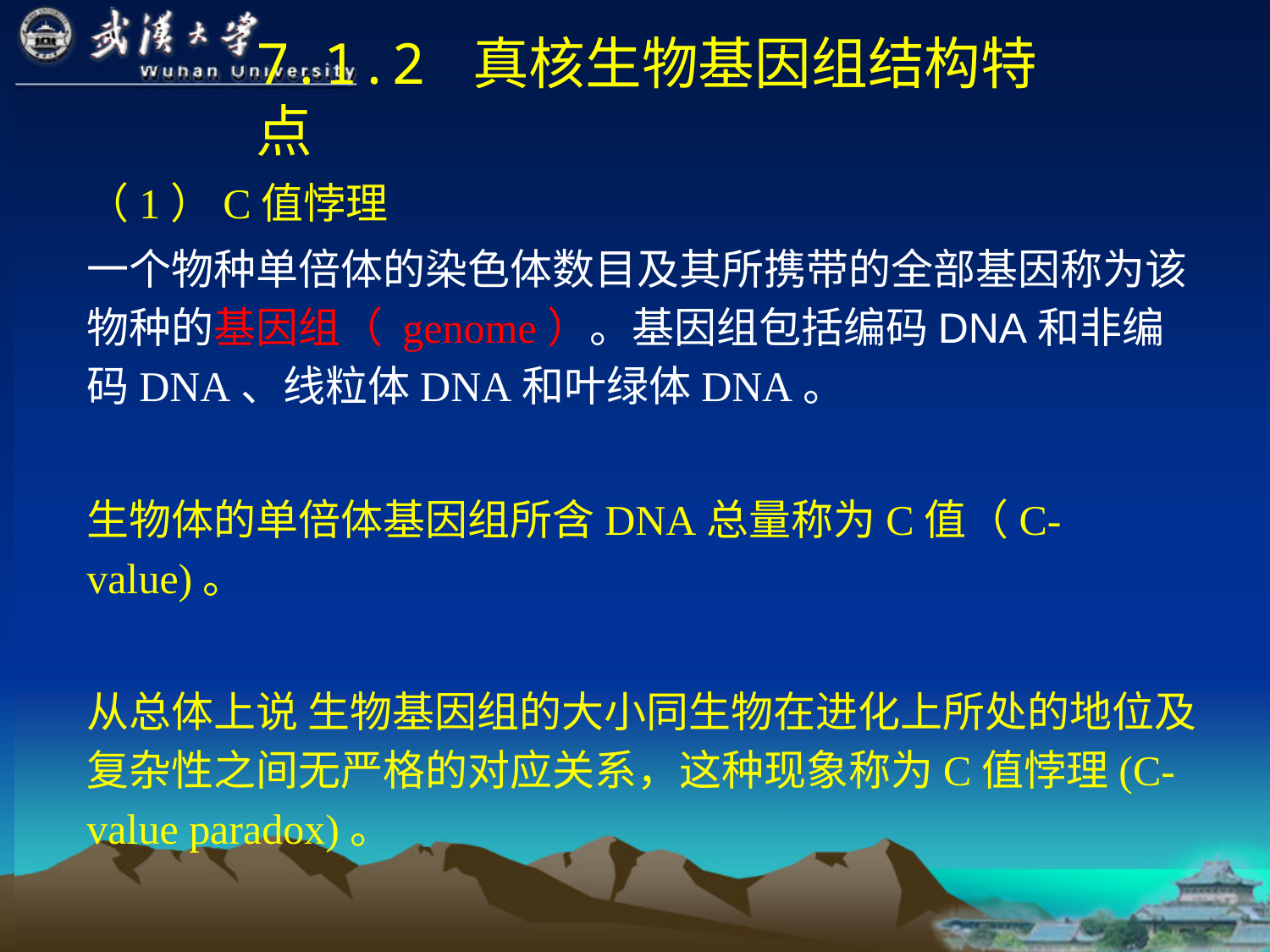

# 7.1.2 真核生物基因组结构特点
（1）C值悖理
一个物种单倍体的染色体数目及其所携带的全部基因称为该物种的基因组（ genome）。基因组包括编码DNA和非编码DNA、线粒体DNA和叶绿体DNA。

生物体的单倍体基因组所含DNA总量称为C值（C-value)。

从总体上说 生物基因组的大小同生物在进化上所处的地位及复杂性之间无严格的对应关系，这种现象称为C值悖理(C-value paradox)。